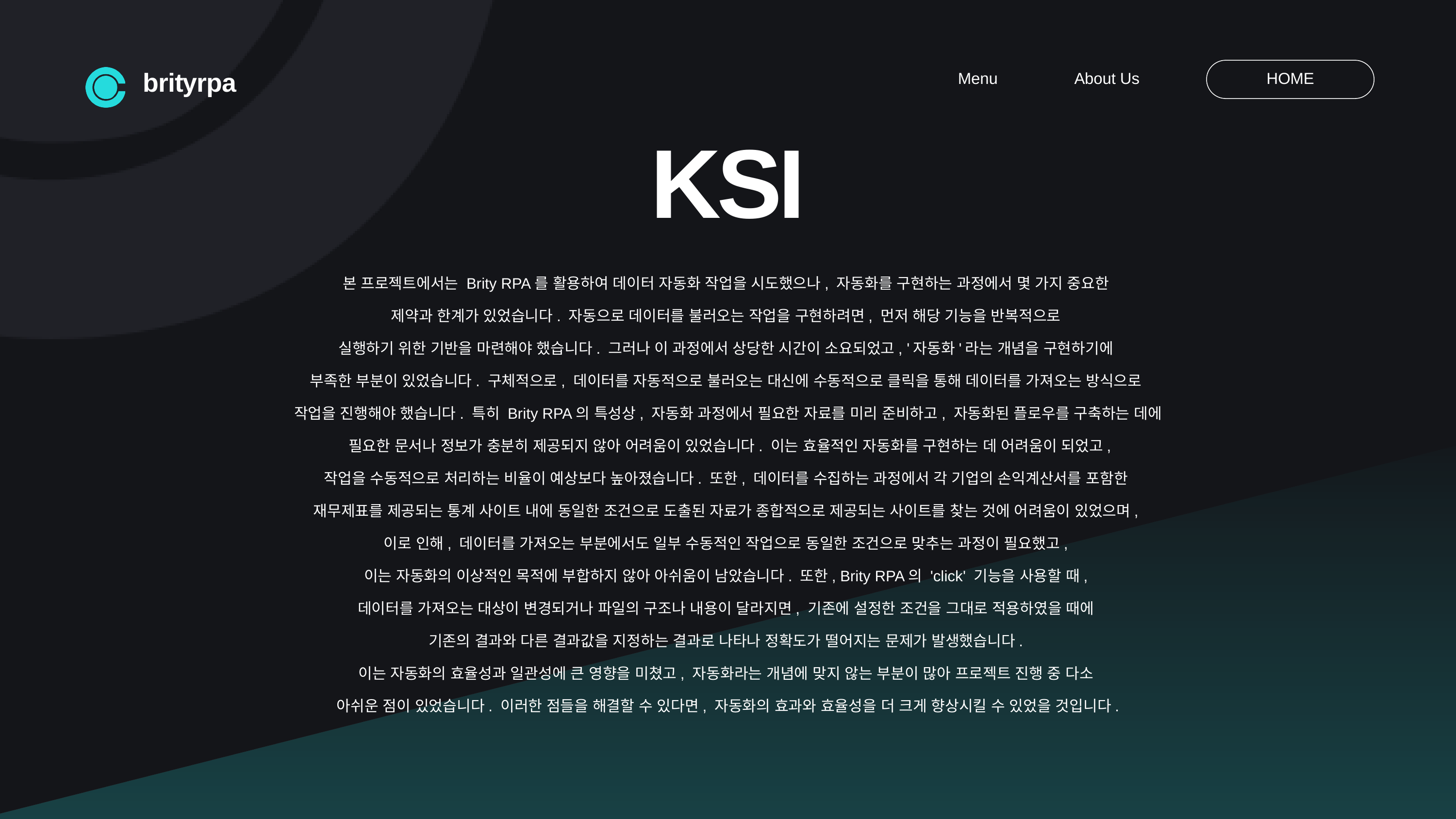

Menu
About Us
HOME
brityrpa
KSI
본 프로젝트에서는 Brity RPA를 활용하여 데이터 자동화 작업을 시도했으나, 자동화를 구현하는 과정에서 몇 가지 중요한
제약과 한계가 있었습니다. 자동으로 데이터를 불러오는 작업을 구현하려면, 먼저 해당 기능을 반복적으로
실행하기 위한 기반을 마련해야 했습니다. 그러나 이 과정에서 상당한 시간이 소요되었고, '자동화'라는 개념을 구현하기에
부족한 부분이 있었습니다. 구체적으로, 데이터를 자동적으로 불러오는 대신에 수동적으로 클릭을 통해 데이터를 가져오는 방식으로
작업을 진행해야 했습니다. 특히 Brity RPA의 특성상, 자동화 과정에서 필요한 자료를 미리 준비하고, 자동화된 플로우를 구축하는 데에
 필요한 문서나 정보가 충분히 제공되지 않아 어려움이 있었습니다. 이는 효율적인 자동화를 구현하는 데 어려움이 되었고,
작업을 수동적으로 처리하는 비율이 예상보다 높아졌습니다. 또한, 데이터를 수집하는 과정에서 각 기업의 손익계산서를 포함한
재무제표를 제공되는 통계 사이트 내에 동일한 조건으로 도출된 자료가 종합적으로 제공되는 사이트를 찾는 것에 어려움이 있었으며,
이로 인해, 데이터를 가져오는 부분에서도 일부 수동적인 작업으로 동일한 조건으로 맞추는 과정이 필요했고,
이는 자동화의 이상적인 목적에 부합하지 않아 아쉬움이 남았습니다. 또한, Brity RPA의 'click' 기능을 사용할 때,
데이터를 가져오는 대상이 변경되거나 파일의 구조나 내용이 달라지면, 기존에 설정한 조건을 그대로 적용하였을 때에
기존의 결과와 다른 결과값을 지정하는 결과로 나타나 정확도가 떨어지는 문제가 발생했습니다.
이는 자동화의 효율성과 일관성에 큰 영향을 미쳤고, 자동화라는 개념에 맞지 않는 부분이 많아 프로젝트 진행 중 다소
아쉬운 점이 있었습니다. 이러한 점들을 해결할 수 있다면, 자동화의 효과와 효율성을 더 크게 향상시킬 수 있었을 것입니다.